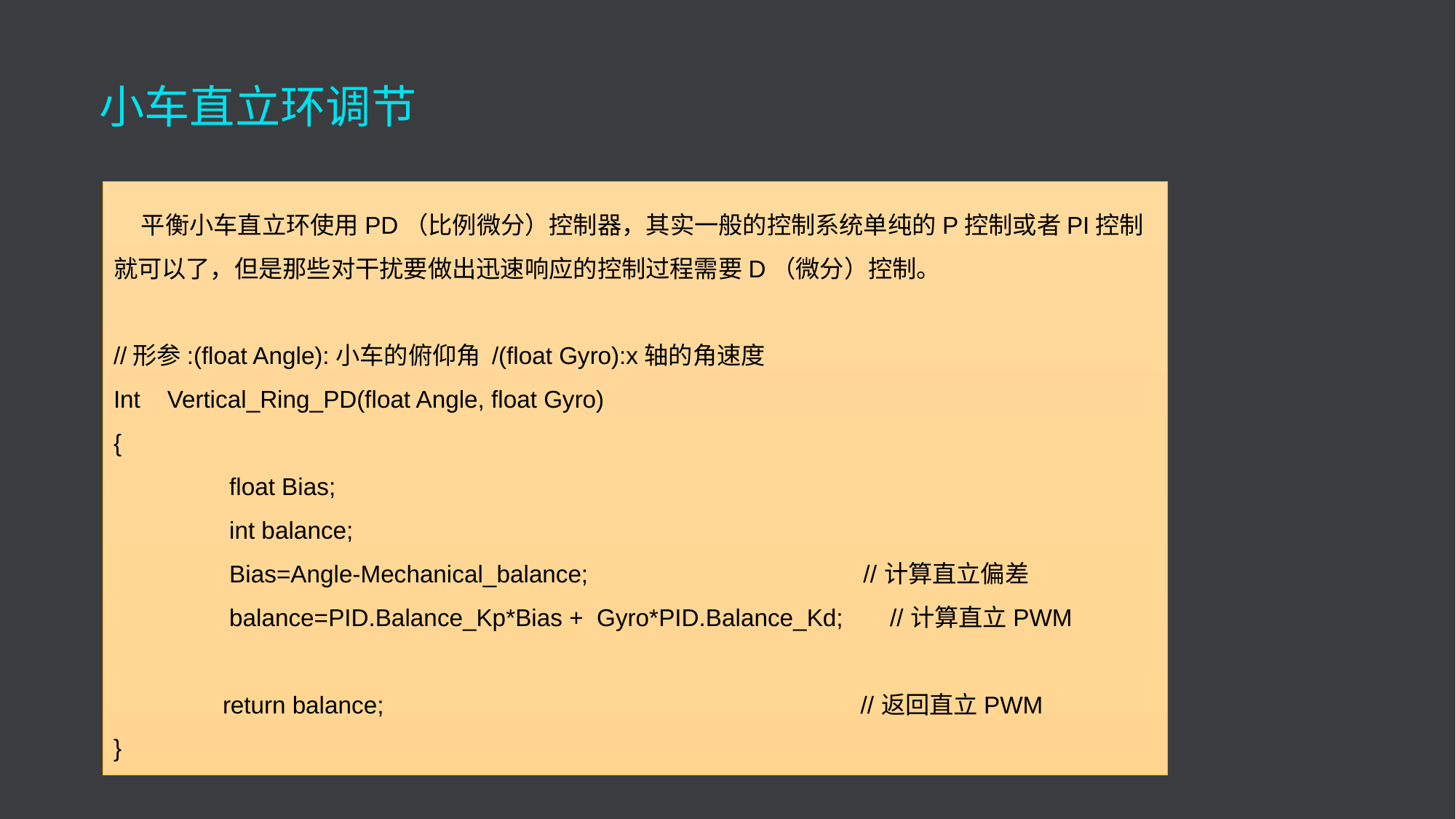

# 小车直立环调节
    平衡小车直立环使用PD（比例微分）控制器，其实一般的控制系统单纯的P控制或者PI控制就可以了，但是那些对干扰要做出迅速响应的控制过程需要D（微分）控制。

//形参:(float Angle):小车的俯仰角 /(float Gyro):x轴的角速度
Int    Vertical_Ring_PD(float Angle, float Gyro)
{
	 float Bias;
	 int balance;
   	 Bias=Angle-Mechanical_balance;                                         //计算直立偏差
  	 balance=PID.Balance_Kp*Bias +  Gyro*PID.Balance_Kd;       //计算直立PWM

	return balance;                                                                       //返回直立PWM
}